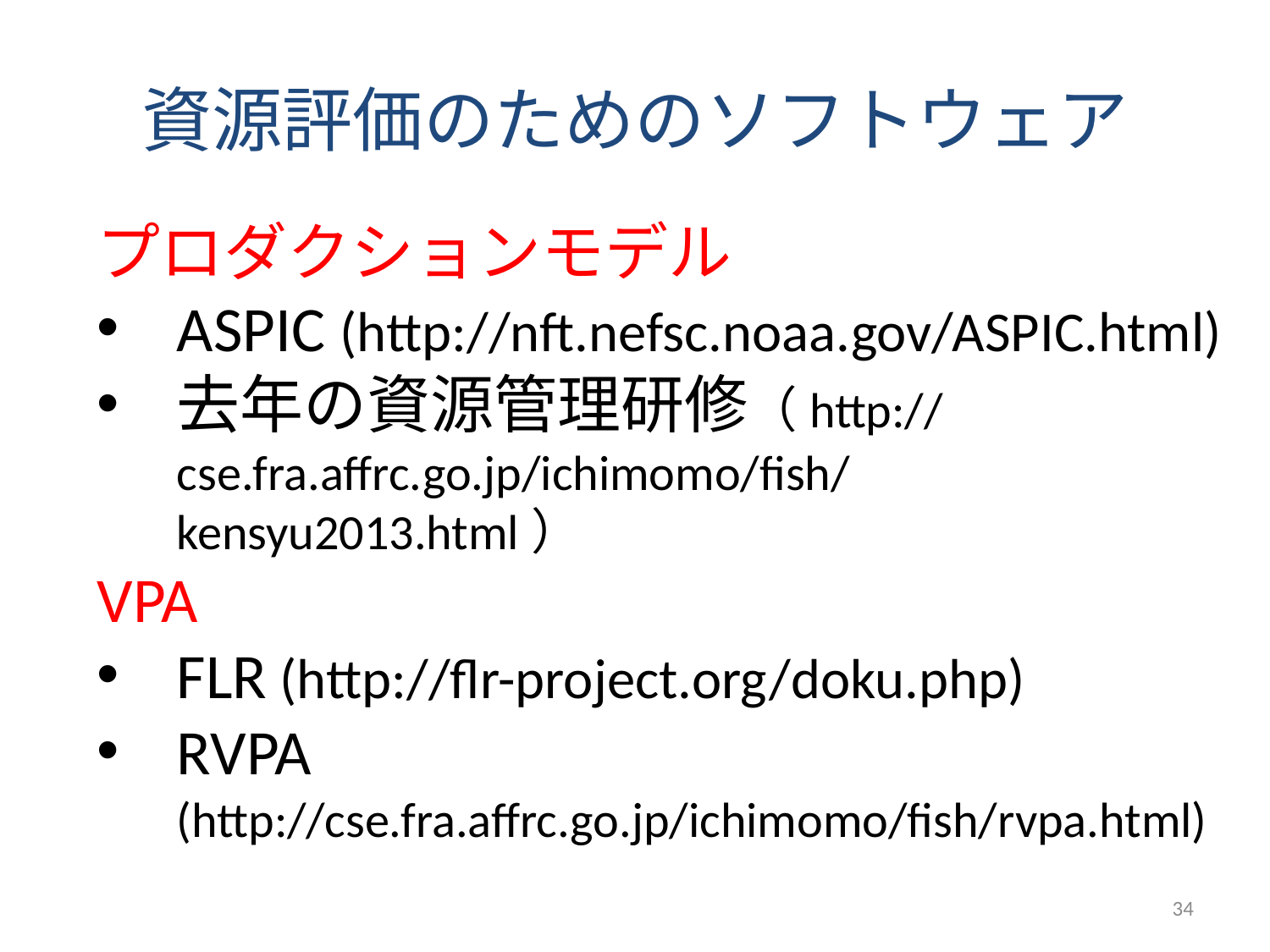

# 資源評価のためのソフトウェア
プロダクションモデル
ASPIC (http://nft.nefsc.noaa.gov/ASPIC.html)
去年の資源管理研修（http://cse.fra.affrc.go.jp/ichimomo/fish/kensyu2013.html）
VPA
FLR (http://flr-project.org/doku.php)
RVPA (http://cse.fra.affrc.go.jp/ichimomo/fish/rvpa.html)
34